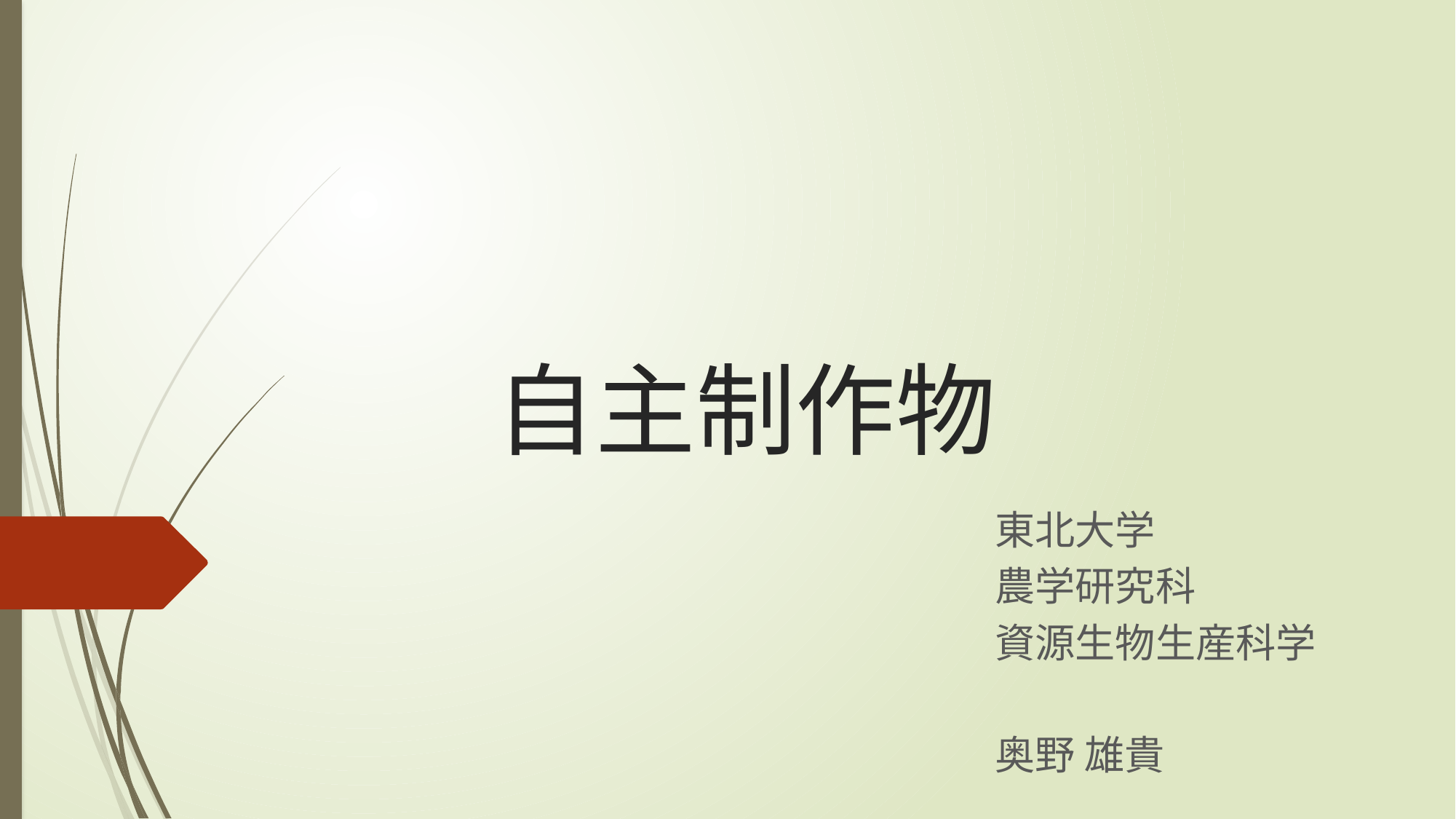

# 自主制作物
東北大学
農学研究科
資源生物生産科学

奥野 雄貴